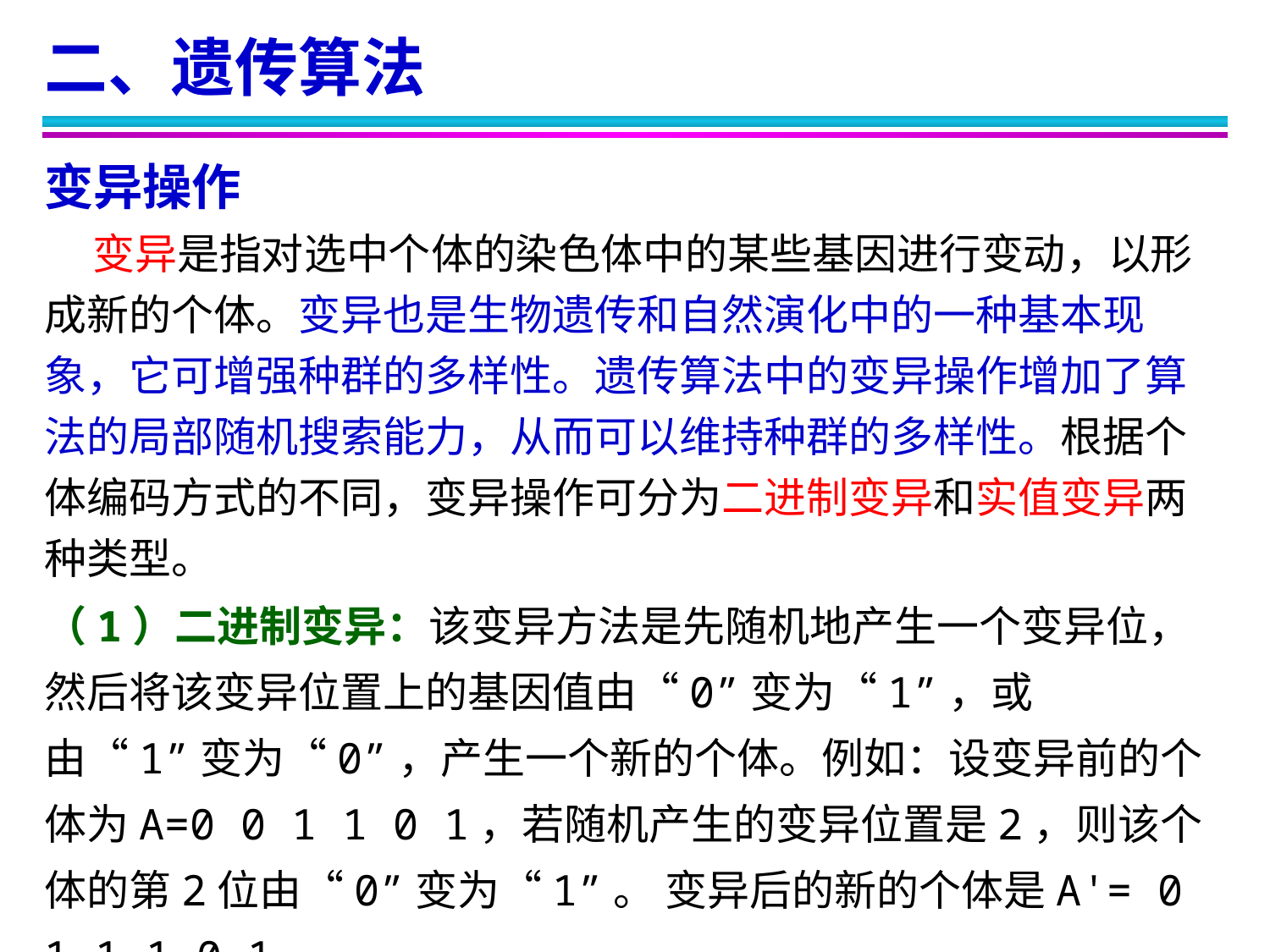

二、遗传算法
变异操作
    变异是指对选中个体的染色体中的某些基因进行变动，以形成新的个体。变异也是生物遗传和自然演化中的一种基本现象，它可增强种群的多样性。遗传算法中的变异操作增加了算法的局部随机搜索能力，从而可以维持种群的多样性。根据个体编码方式的不同，变异操作可分为二进制变异和实值变异两种类型。
（1）二进制变异：该变异方法是先随机地产生一个变异位，然后将该变异位置上的基因值由“0”变为“1”，或由“1”变为“0”，产生一个新的个体。例如：设变异前的个体为A=0 0 1 1 0 1，若随机产生的变异位置是2，则该个体的第2位由“0”变为“1”。 变异后的新的个体是A'= 0 1 1 1 0 1 。